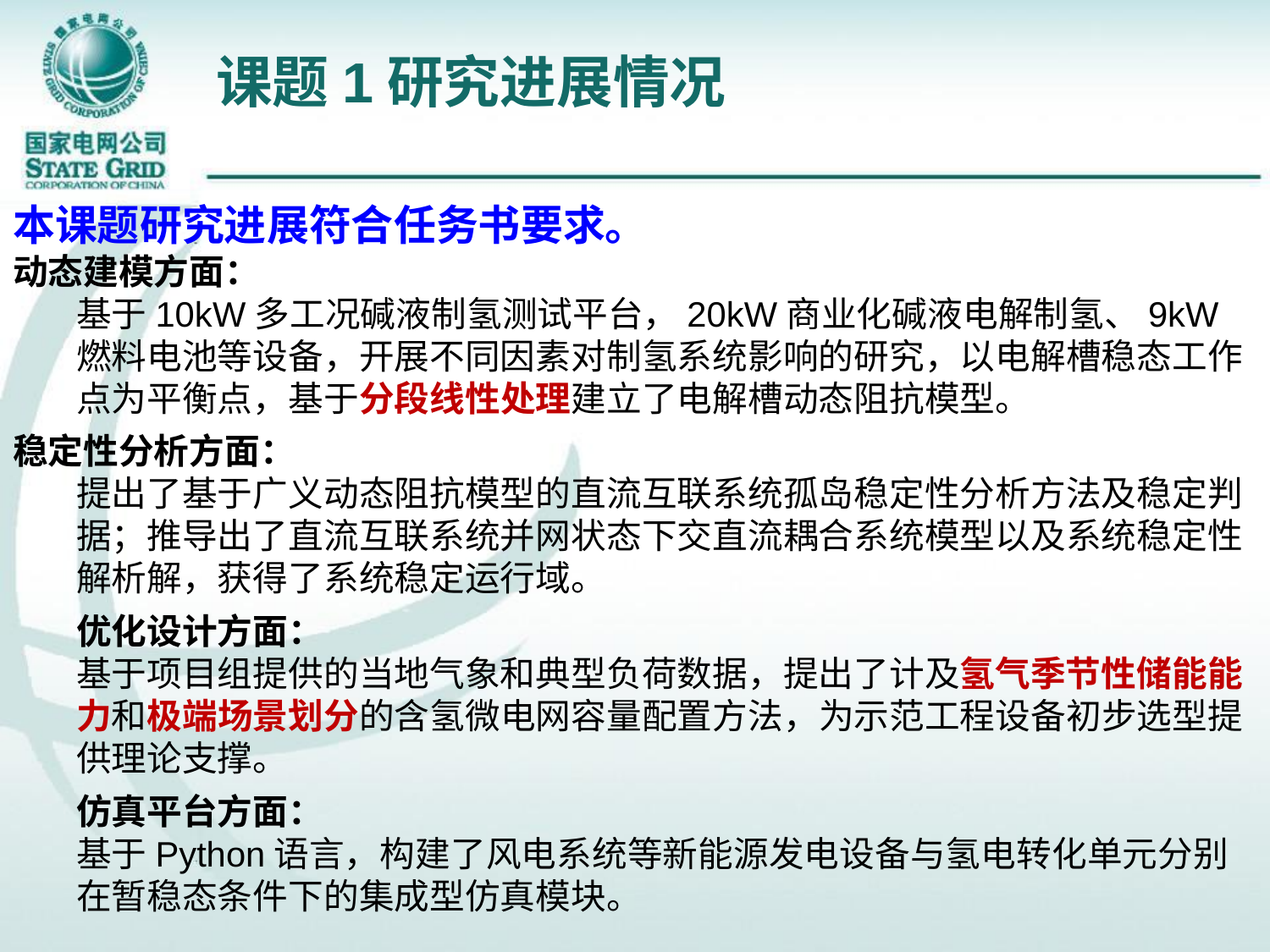

# 课题1研究进展情况
本课题研究进展符合任务书要求。
动态建模方面：
基于10kW多工况碱液制氢测试平台，20kW商业化碱液电解制氢、9kW燃料电池等设备，开展不同因素对制氢系统影响的研究，以电解槽稳态工作点为平衡点，基于分段线性处理建立了电解槽动态阻抗模型。
稳定性分析方面：
提出了基于广义动态阻抗模型的直流互联系统孤岛稳定性分析方法及稳定判据；推导出了直流互联系统并网状态下交直流耦合系统模型以及系统稳定性解析解，获得了系统稳定运行域。
优化设计方面：
基于项目组提供的当地气象和典型负荷数据，提出了计及氢气季节性储能能力和极端场景划分的含氢微电网容量配置方法，为示范工程设备初步选型提供理论支撑。
仿真平台方面：
基于Python语言，构建了风电系统等新能源发电设备与氢电转化单元分别在暂稳态条件下的集成型仿真模块。